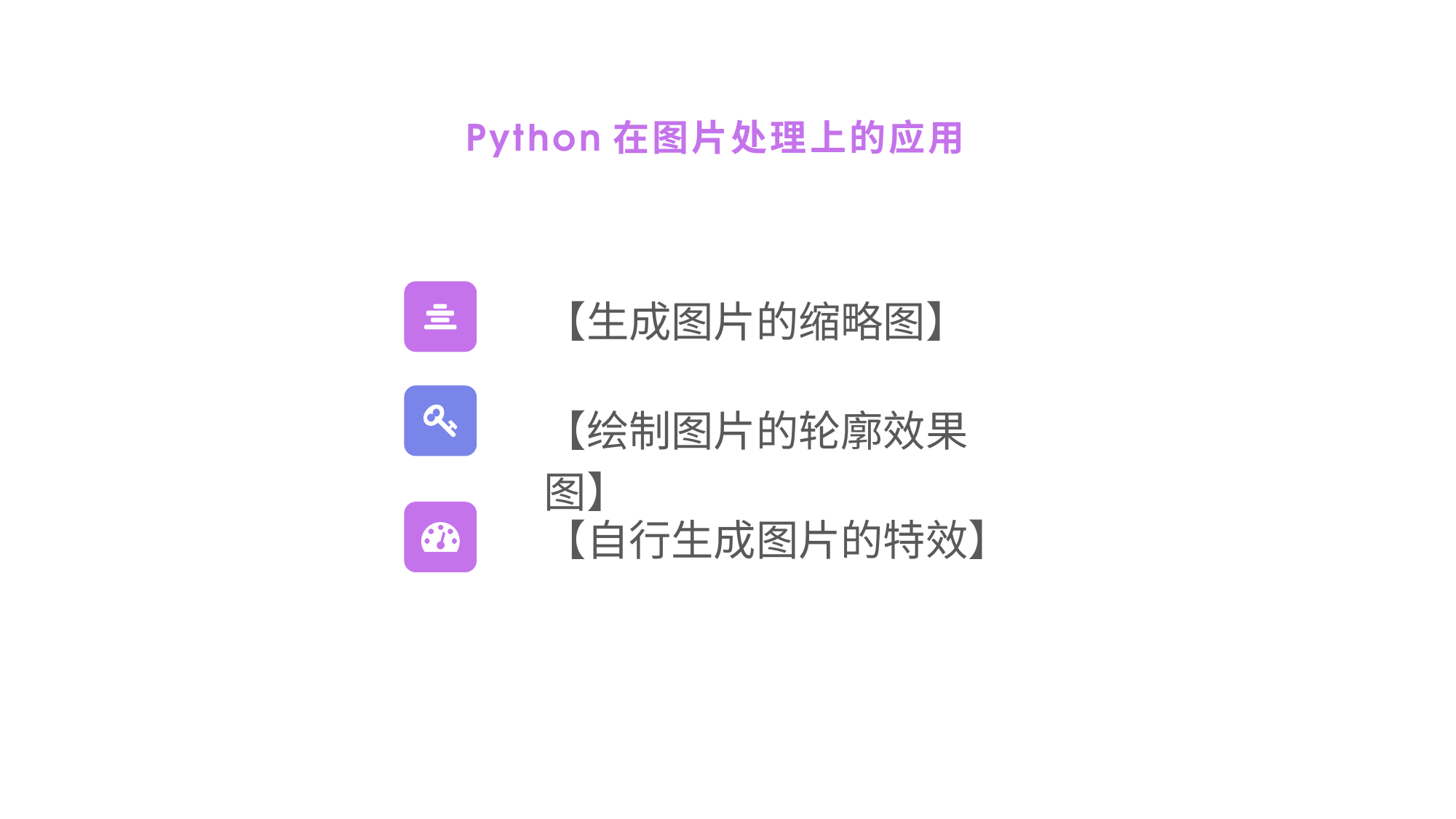

Python在图片处理上的应用
【生成图片的缩略图】

【绘制图片的轮廓效果图】
【自行生成图片的特效】